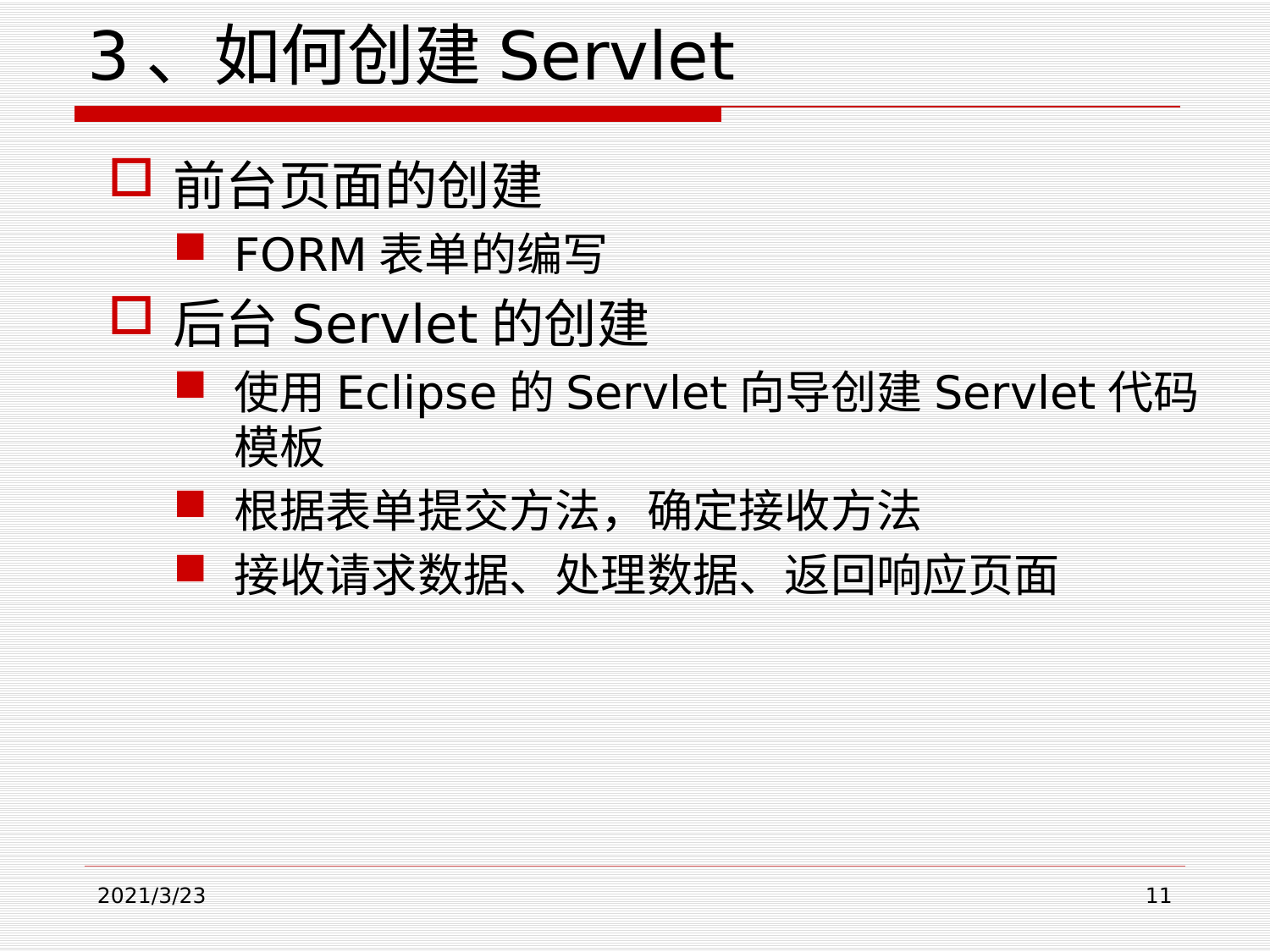

# 3、如何创建Servlet
前台页面的创建
FORM表单的编写
后台Servlet的创建
使用Eclipse的Servlet向导创建Servlet代码模板
根据表单提交方法，确定接收方法
接收请求数据、处理数据、返回响应页面
2021/3/23
11